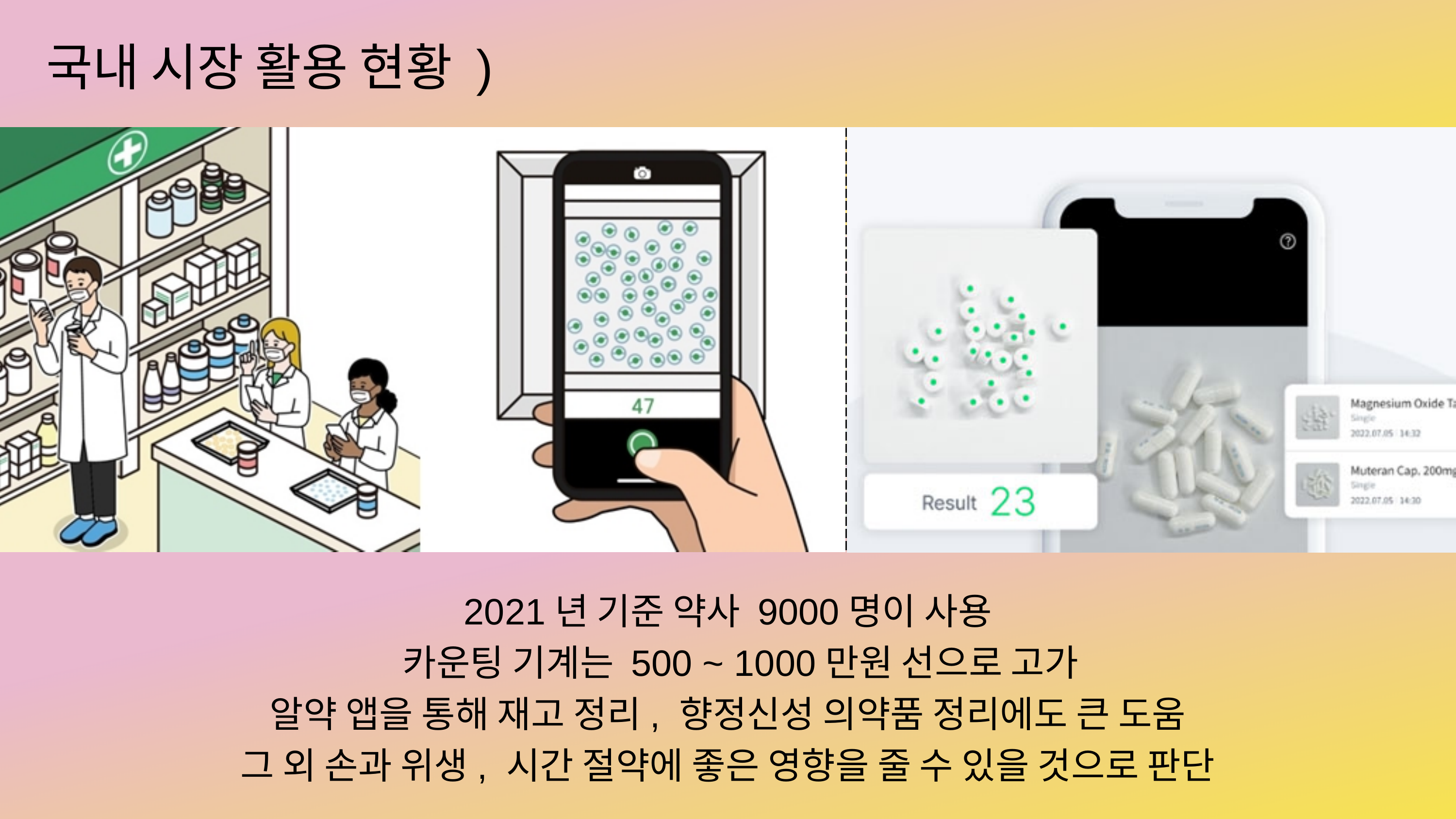

국내 시장 활용 현황 )

2021년 기준 약사 9000명이 사용
  카운팅 기계는 500 ~ 1000만원 선으로 고가
알약 앱을 통해 재고 정리, 향정신성 의약품 정리에도 큰 도움
그 외 손과 위생, 시간 절약에 좋은 영향을 줄 수 있을 것으로 판단